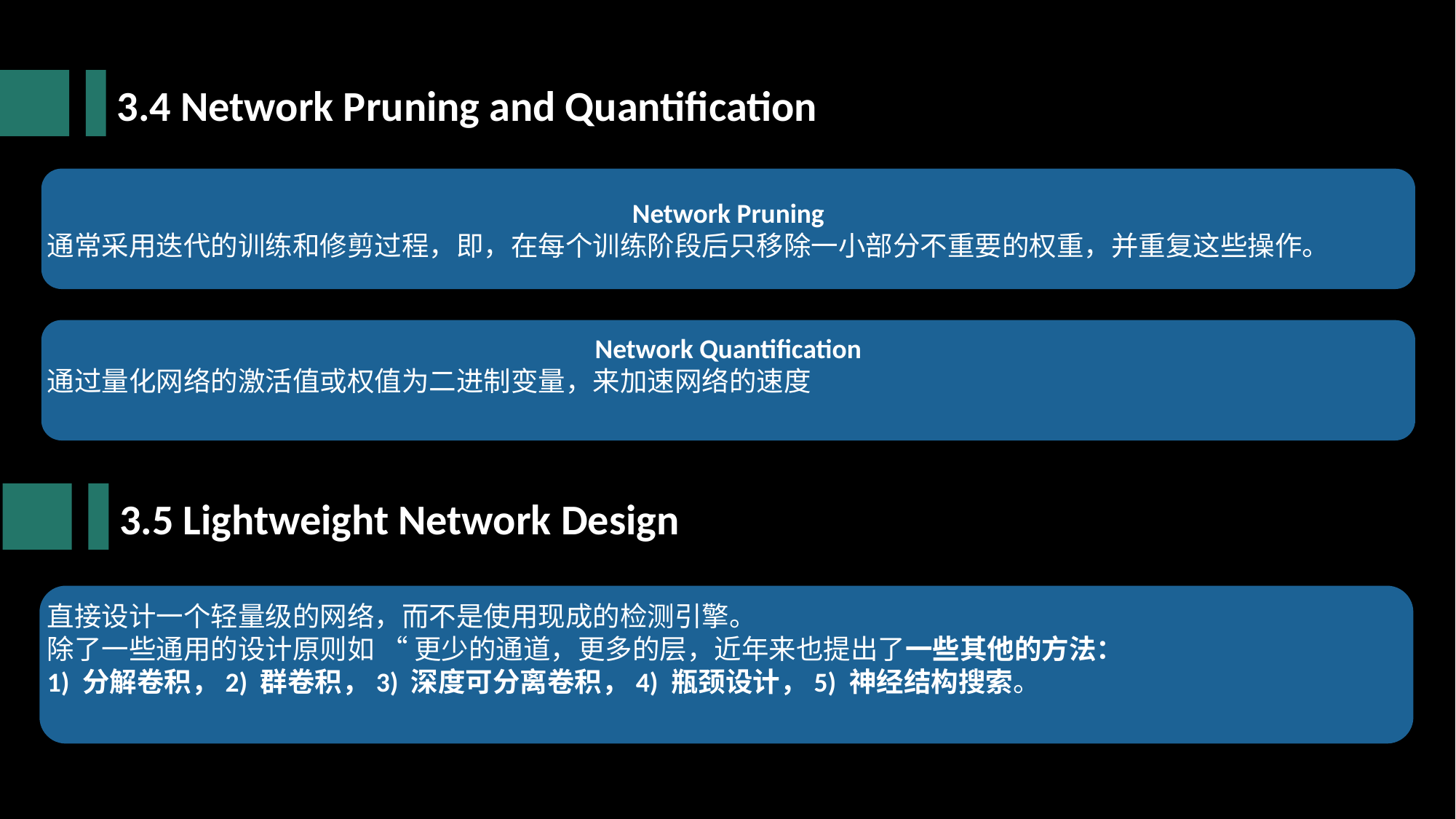

3.4 Network Pruning and Quantification
Network Pruning
通常采用迭代的训练和修剪过程，即，在每个训练阶段后只移除一小部分不重要的权重，并重复这些操作。
Network Quantification
通过量化网络的激活值或权值为二进制变量，来加速网络的速度

3.5 Lightweight Network Design

直接设计一个轻量级的网络，而不是使用现成的检测引擎。
除了一些通用的设计原则如 “ 更少的通道，更多的层，近年来也提出了一些其他的方法：
1) 分解卷积，2) 群卷积，3) 深度可分离卷积，4) 瓶颈设计，5) 神经结构搜索。